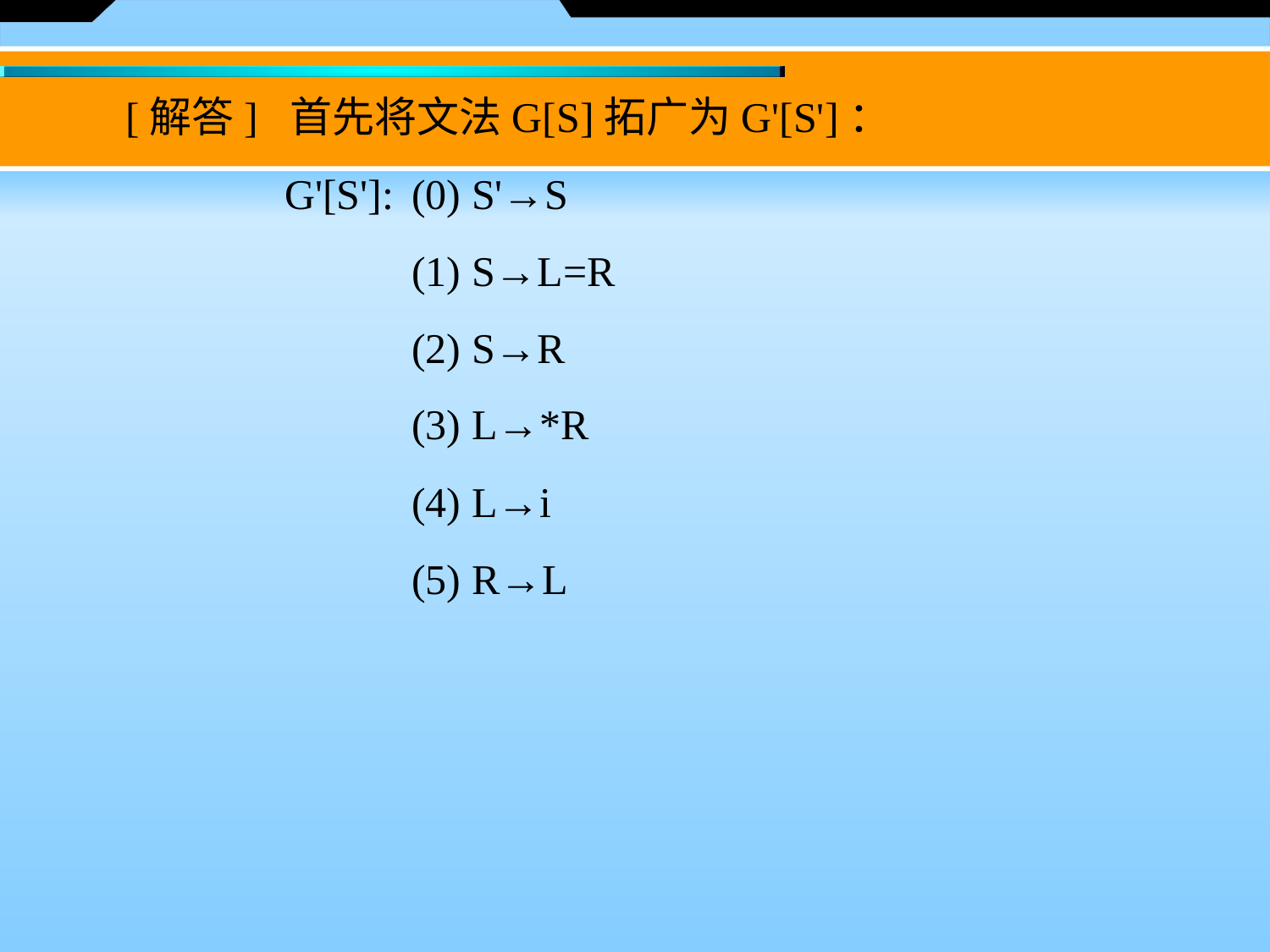

[解答]  首先将文法G[S]拓广为G'[S']：
　　		G'[S']:	(0) S'→S
			(1) S→L=R
			(2) S→R
			(3) L→*R
			(4) L→i
			(5) R→L